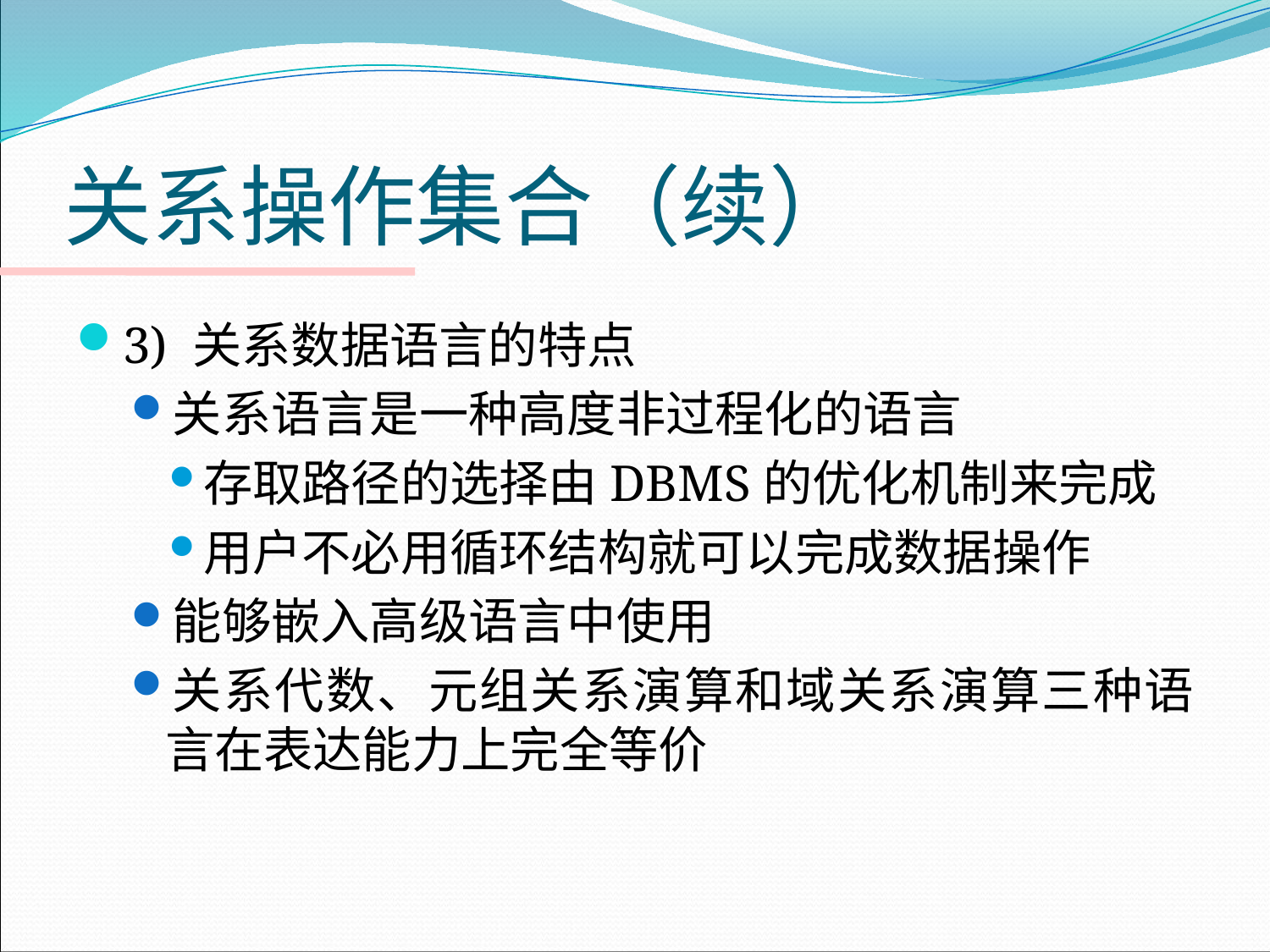

# 关系操作集合（续）
3) 关系数据语言的特点
关系语言是一种高度非过程化的语言
存取路径的选择由DBMS的优化机制来完成
用户不必用循环结构就可以完成数据操作
能够嵌入高级语言中使用
关系代数、元组关系演算和域关系演算三种语言在表达能力上完全等价

106